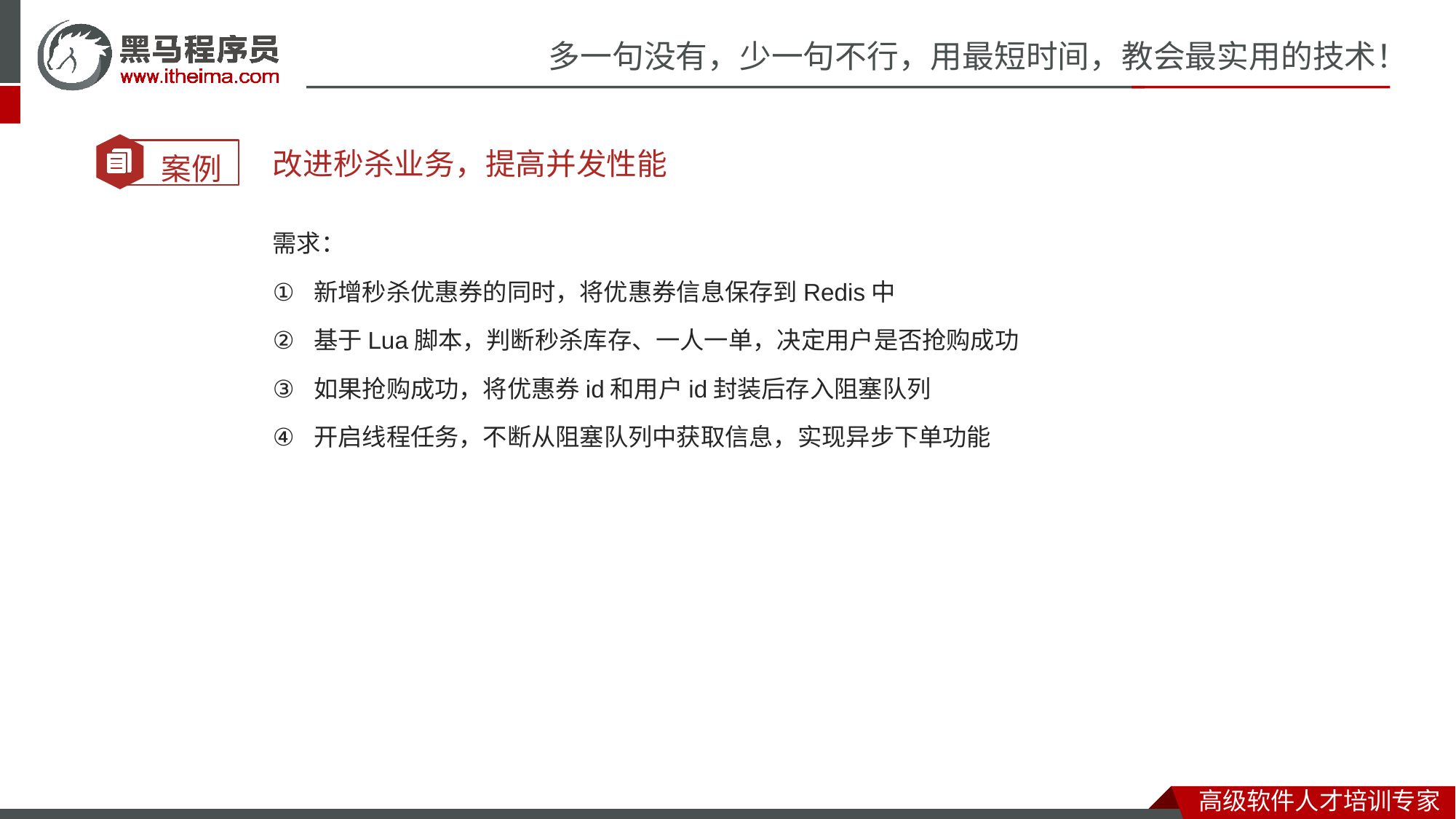

改进秒杀业务，提高并发性能
需求：
新增秒杀优惠券的同时，将优惠券信息保存到Redis中
基于Lua脚本，判断秒杀库存、一人一单，决定用户是否抢购成功
如果抢购成功，将优惠券id和用户id封装后存入阻塞队列
开启线程任务，不断从阻塞队列中获取信息，实现异步下单功能